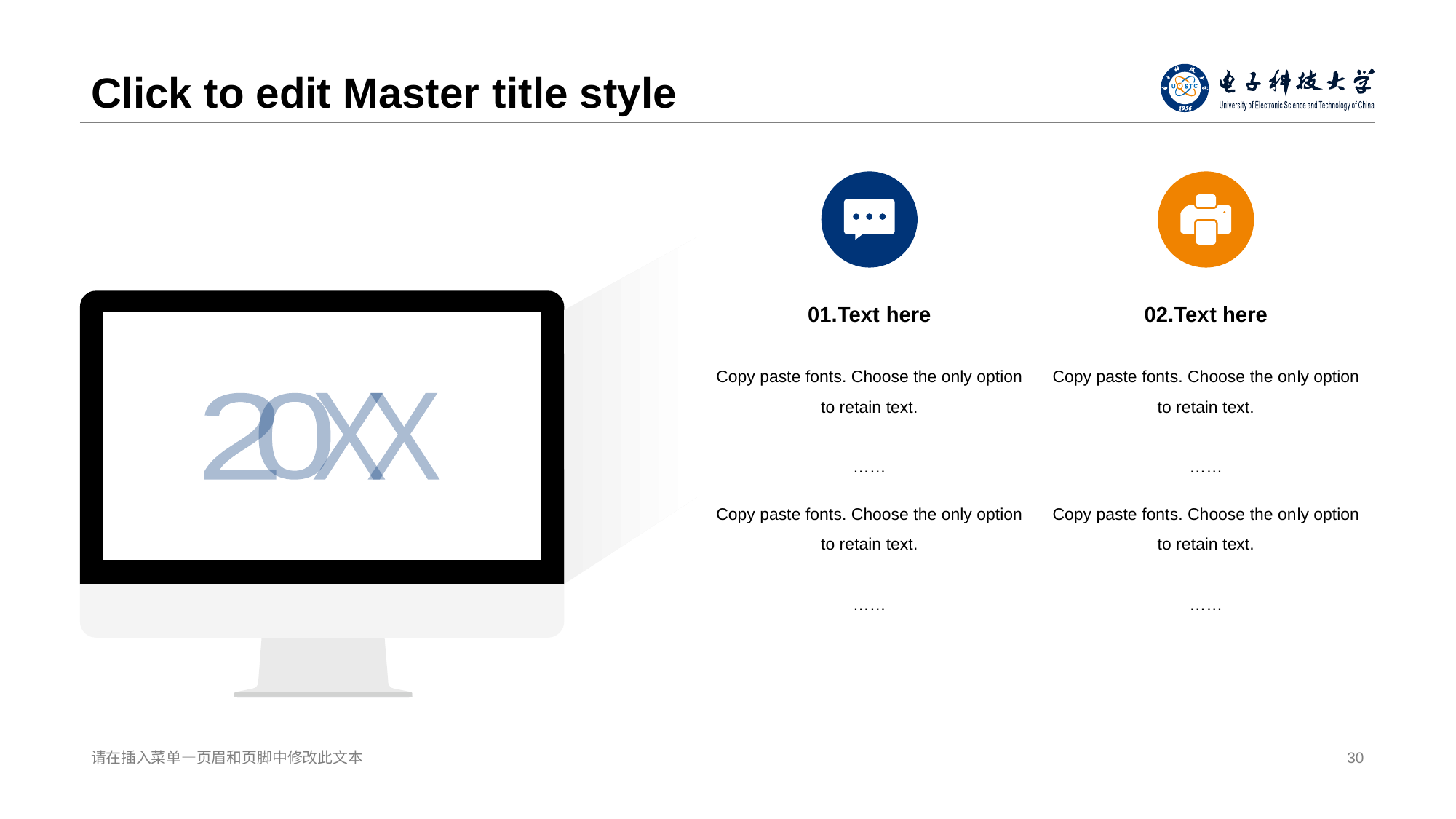

# Click to edit Master  title style

01.Text  here
Copy paste fonts. Choose the only option  to retain text.

……
Copy paste fonts. Choose the only option  to retain text.

……
02.Tex t here
Copy paste fonts. Choose the on ly option to retain text.

……
Copy paste fonts. Choose the on ly option to retain text.

……

2
0
X
X

请在插入菜单—页眉和页 脚中修改此文本
30